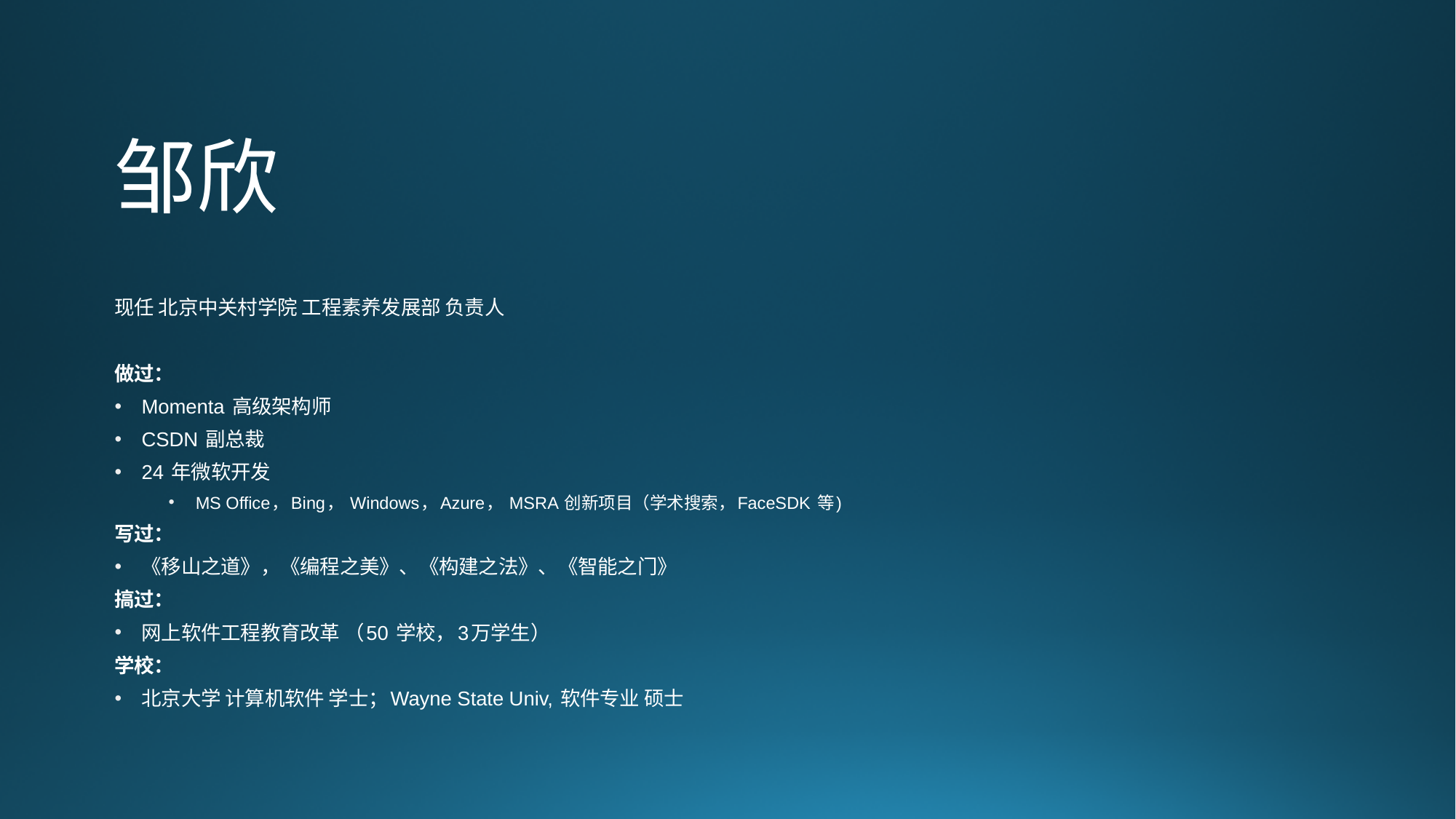

# 邹欣
现任 北京中关村学院 工程素养发展部 负责人

做过：
Momenta 高级架构师
CSDN 副总裁
24 年微软开发
MS Office，Bing， Windows，Azure， MSRA 创新项目（学术搜索，FaceSDK 等)
写过：
《移山之道》，《编程之美》、《构建之法》、《智能之门》
搞过：
网上软件工程教育改革 （50 学校，3万学生）
学校：
北京大学 计算机软件 学士；Wayne State Univ, 软件专业 硕士